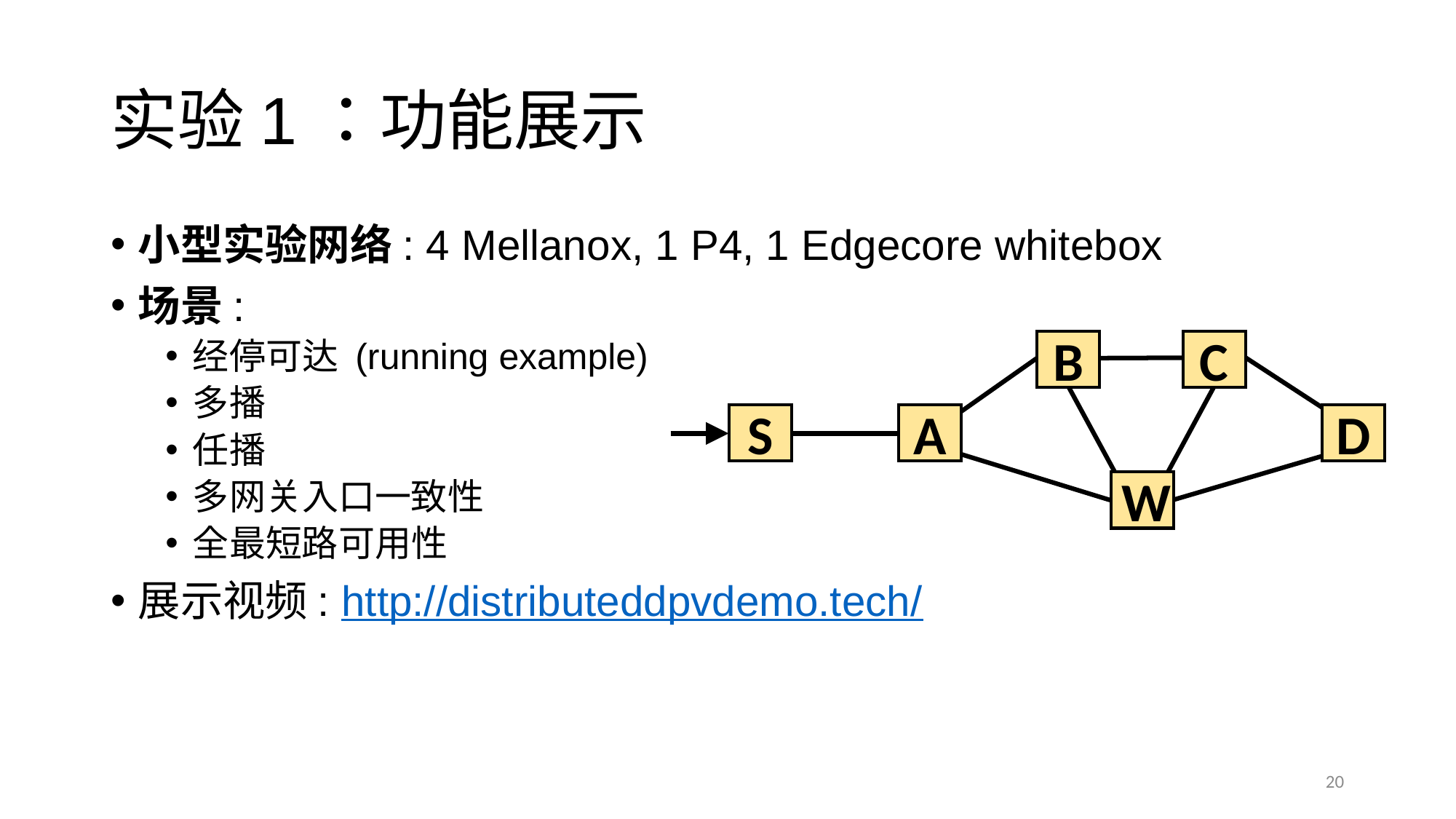

# 实验1：功能展示
小型实验网络: 4 Mellanox, 1 P4, 1 Edgecore whitebox
场景:
经停可达 (running example)
多播
任播
多网关入口一致性
全最短路可用性
展示视频: http://distributeddpvdemo.tech/

B
C
S
A
D
W
20